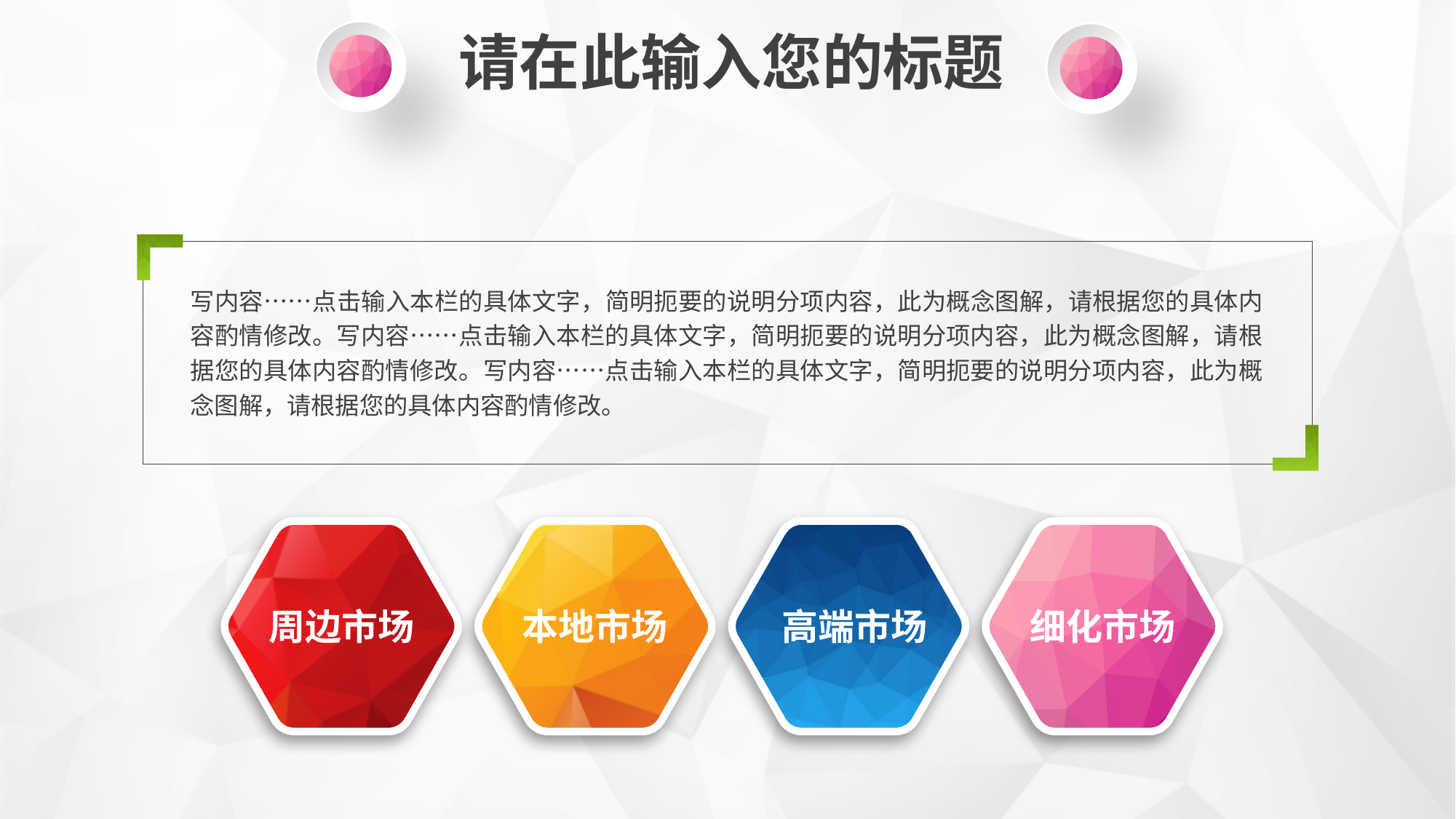

请在此输入您的标题

写内容……点击输入本栏的具体文字，简明扼要的说明分项内容，此为概念图解，请根据您的具体内容酌情修改。写内容……点击输入本栏的具体文字，简明扼要的说明分项内容，此为概念图解，请根据您的具体内容酌情修改。写内容……点击输入本栏的具体文字，简明扼要的说明分项内容，此为概念图解，请根据您的具体内容酌情修改。

周边市场
本地市场
高端市场
细化市场